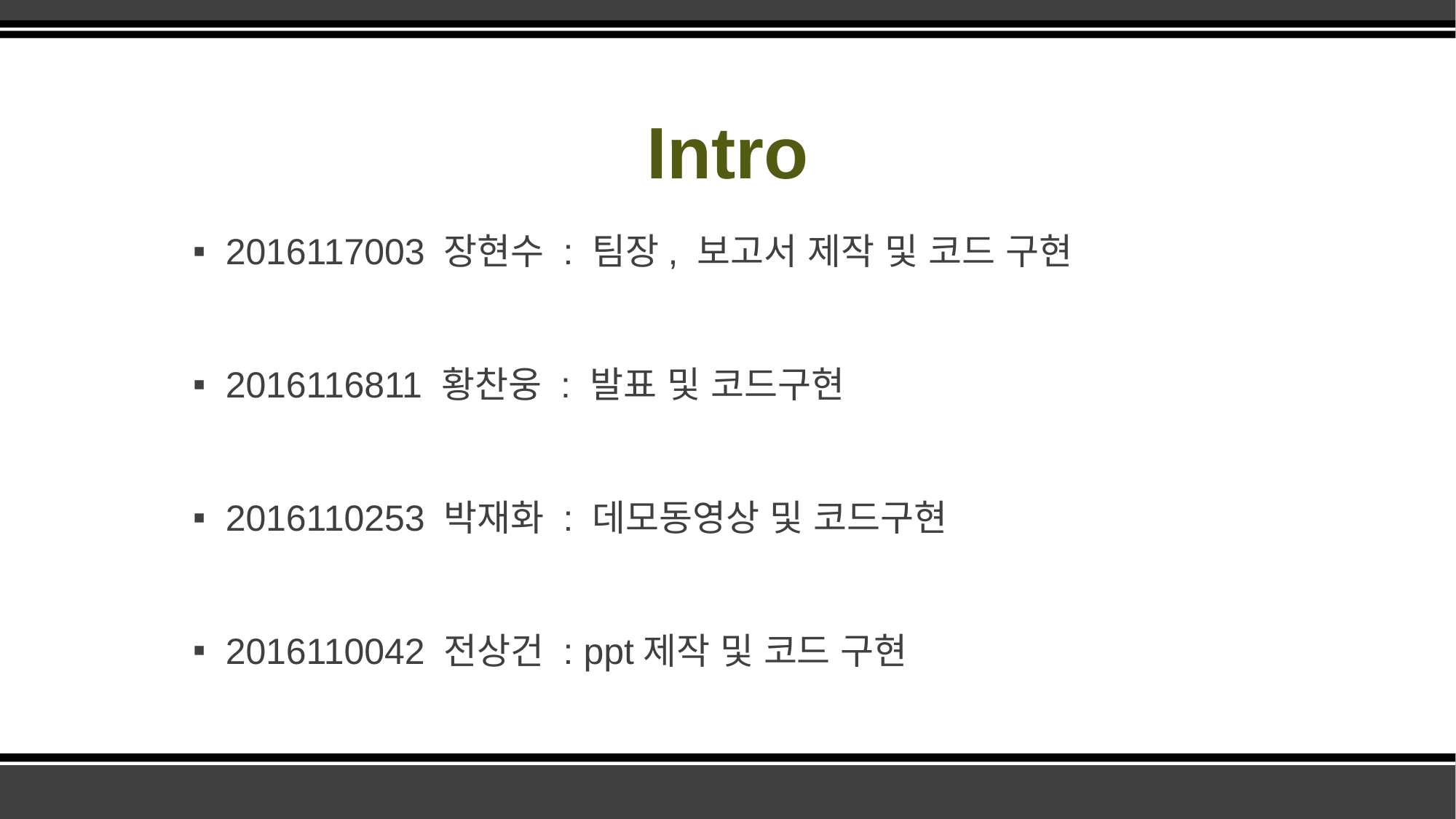

# Intro
2016117003 장현수 : 팀장, 보고서 제작 및 코드 구현

2016116811 황찬웅 : 발표 및 코드구현

2016110253 박재화 : 데모동영상 및 코드구현

2016110042 전상건 : ppt제작 및 코드 구현